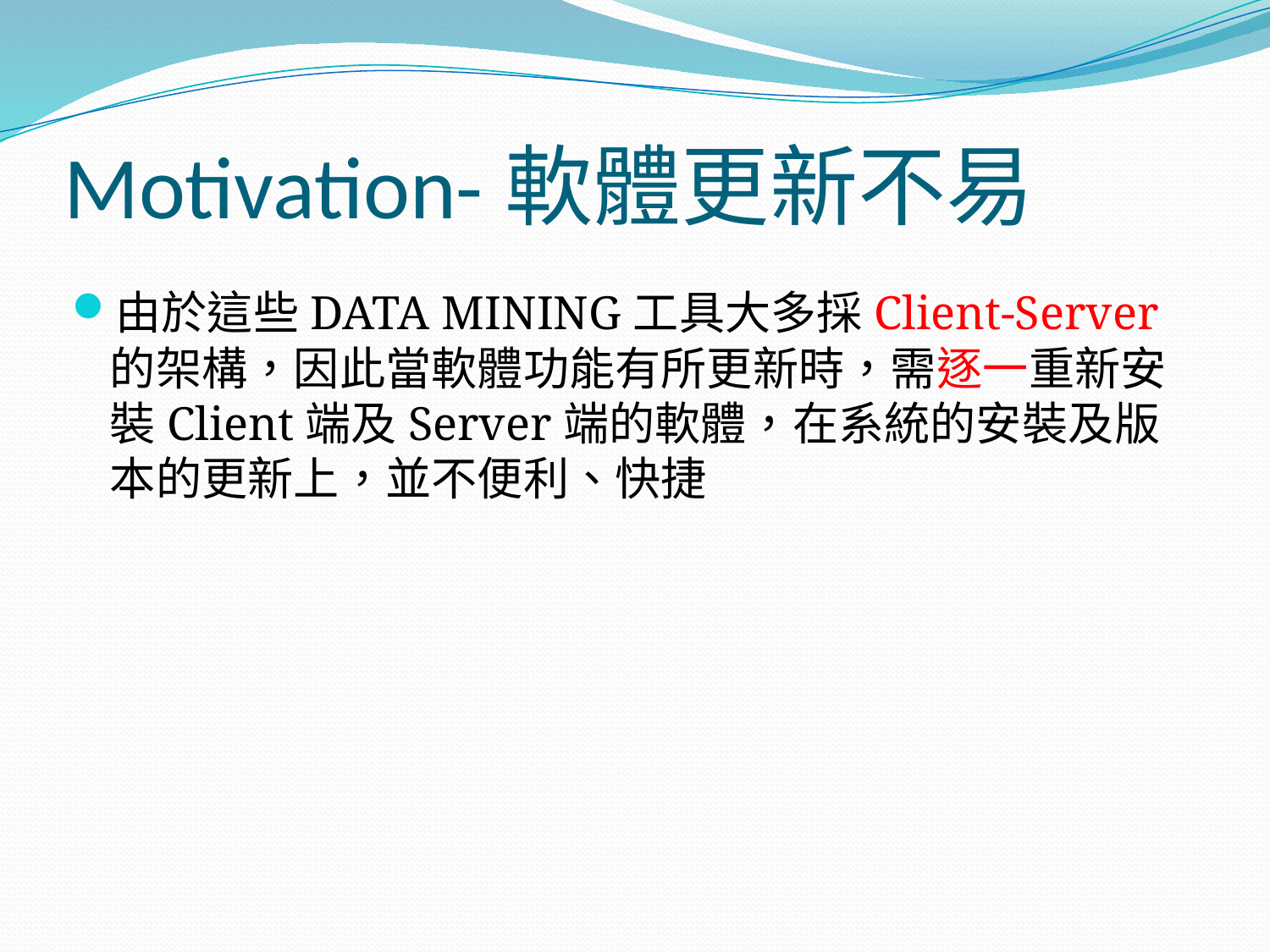

# Motivation-軟體更新不易
由於這些DATA MINING工具大多採Client-Server的架構，因此當軟體功能有所更新時，需逐一重新安裝Client端及Server端的軟體，在系統的安裝及版本的更新上，並不便利、快捷